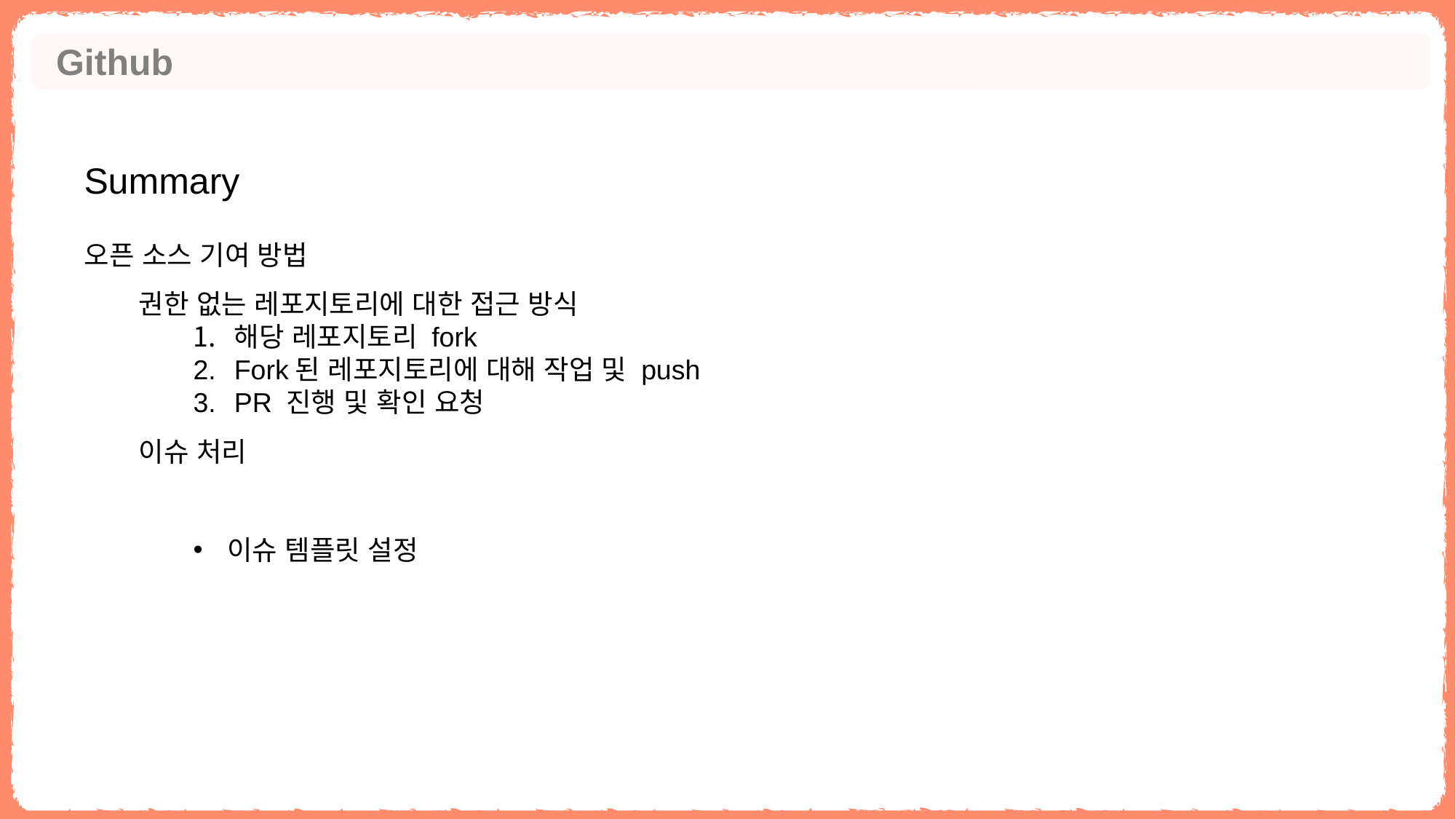

Github
Summary
오픈 소스 기여 방법
권한 없는 레포지토리에 대한 접근 방식
해당 레포지토리 fork
Fork된 레포지토리에 대해 작업 및 push
PR 진행 및 확인 요청
이슈 처리

이슈 템플릿 설정